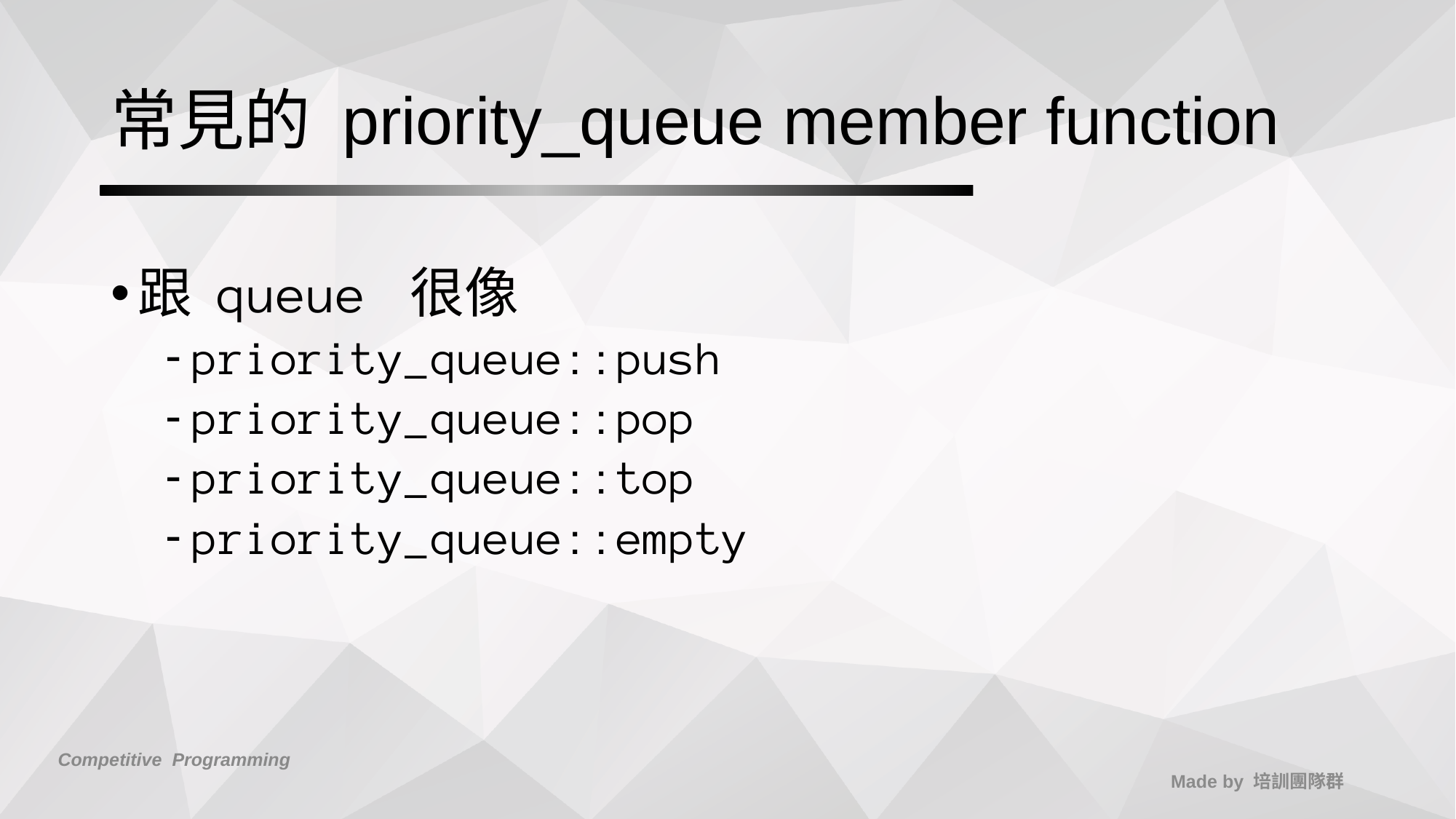

# 常見的 priority_queue member function
跟 queue 很像
priority_queue::push
priority_queue::pop
priority_queue::top
priority_queue::empty